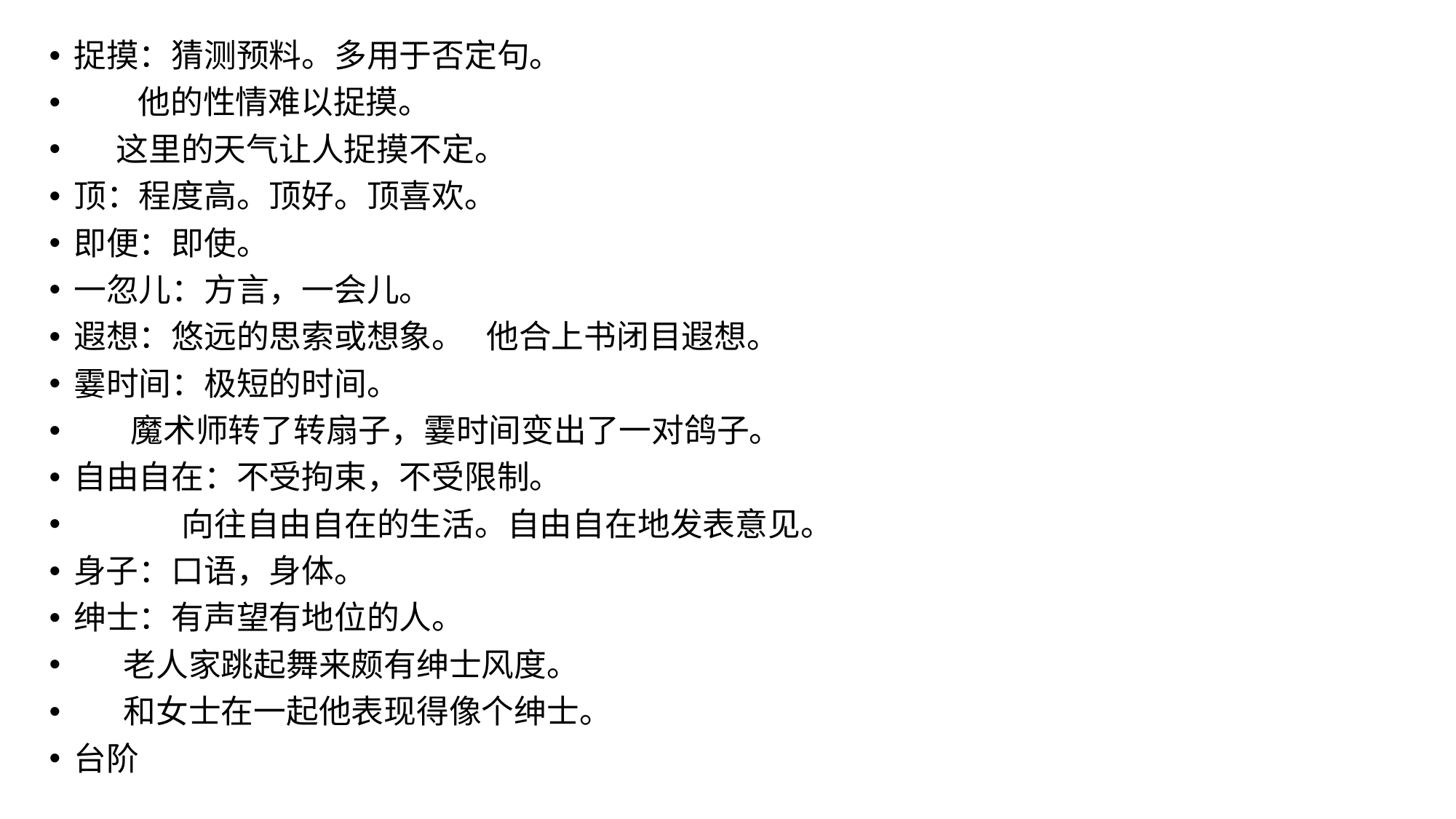

捉摸：猜测预料。多用于否定句。
        他的性情难以捉摸。
     这里的天气让人捉摸不定。
顶：程度高。顶好。顶喜欢。
即便：即使。
一忽儿：方言，一会儿。
遐想：悠远的思索或想象。   他合上书闭目遐想。
霎时间：极短的时间。
       魔术师转了转扇子，霎时间变出了一对鸽子。
自由自在：不受拘束，不受限制。
              向往自由自在的生活。自由自在地发表意见。
身子：口语，身体。
绅士：有声望有地位的人。
      老人家跳起舞来颇有绅士风度。
      和女士在一起他表现得像个绅士。
台阶
#